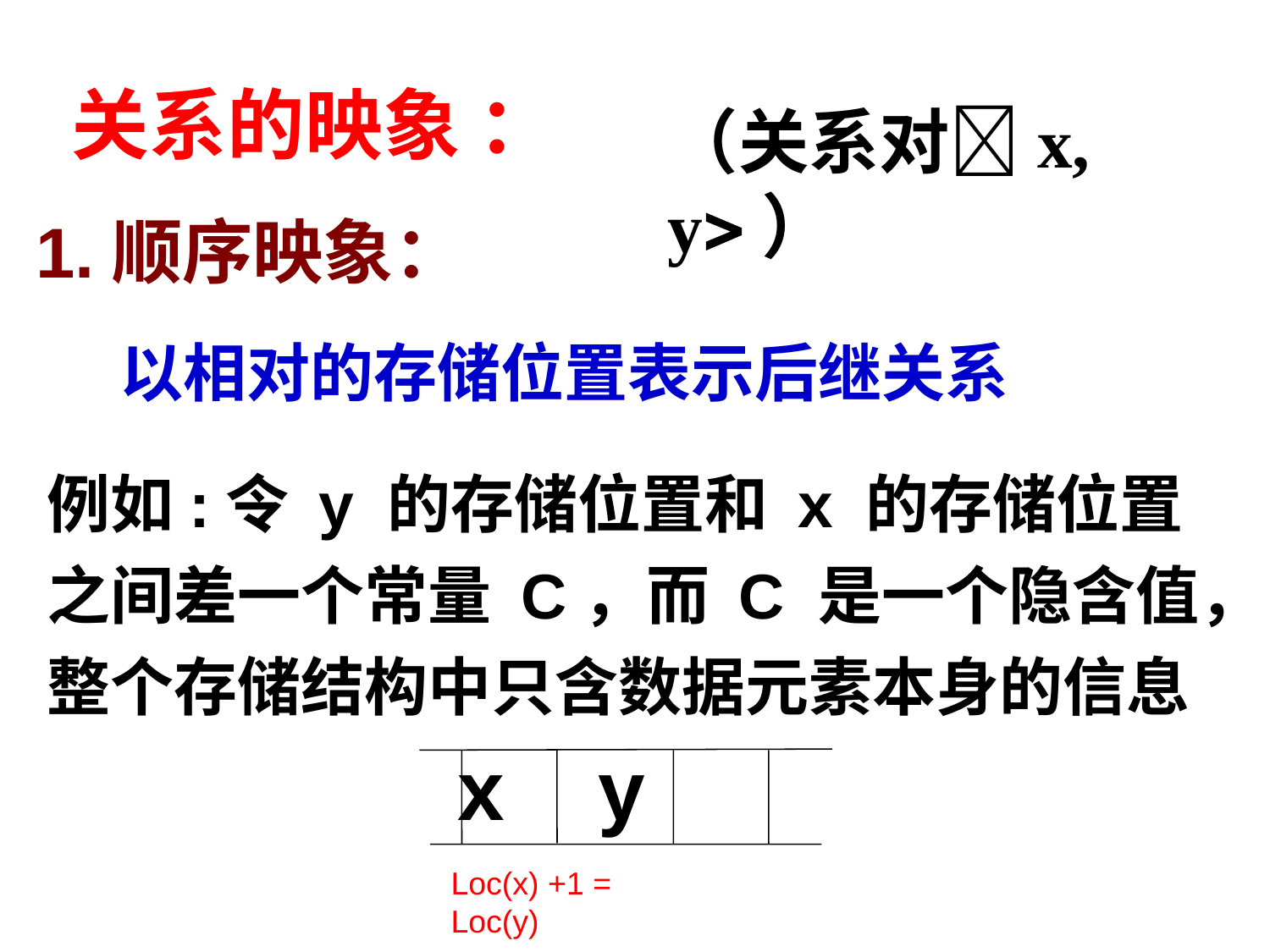

关系的映象 ：
（关系对<x, y>）
1.顺序映象：
以相对的存储位置表示后继关系
例如:令 y 的存储位置和 x 的存储位置之间差一个常量 C，而 C 是一个隐含值，整个存储结构中只含数据元素本身的信息
 x    y

Loc(x) +1 = Loc(y)